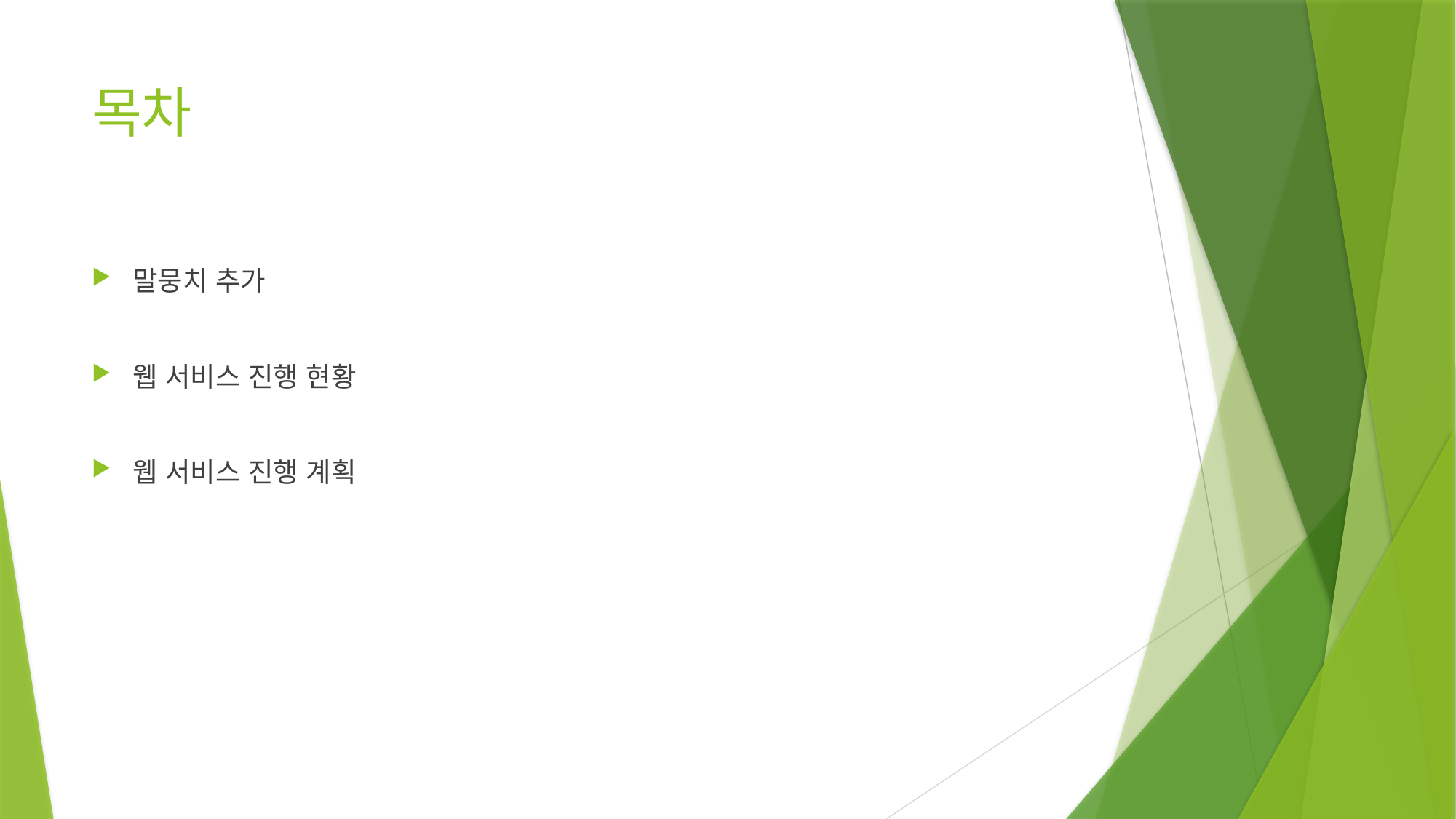

# 목차
말뭉치 추가

웹 서비스 진행 현황

웹 서비스 진행 계획